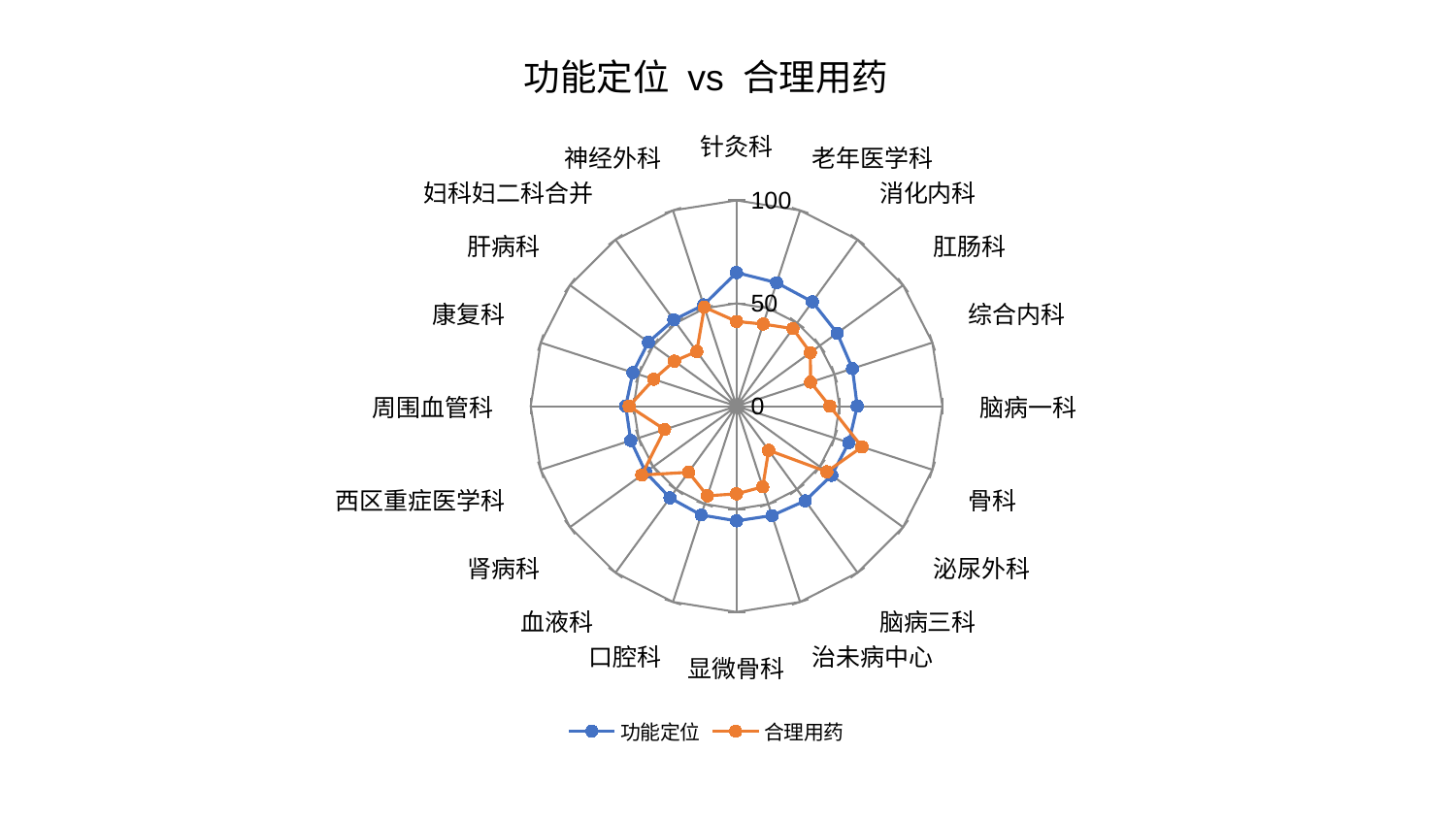

### Chart: 功能定位 vs 合理用药

| Category | 功能定位 | 合理用药 |
|---|---|---|
| 针灸科 | 64.90349573040584 | 41.1648532050841 |
| 老年医学科 | 63.08875986866262 | 41.96479223260112 |
| 消化内科 | 62.688655338586535 | 46.57525170680728 |
| 肛肠科 | 60.41752204953606 | 44.332300454355156 |
| 综合内科 | 59.19155032864072 | 37.816674144208385 |
| 脑病一科 | 58.605554659133354 | 45.33612128291908 |
| 骨科 | 57.32039556003155 | 64.07319058363942 |
| 泌尿外科 | 57.14860495067569 | 54.2063913461148 |
| 脑病三科 | 56.8032245192732 | 26.530406002096214 |
| 治未病中心 | 55.860591693268944 | 41.215992324376245 |
| 显微骨科 | 55.73022898942876 | 42.613206354234435 |
| 口腔科 | 55.60428773212158 | 45.808892110059254 |
| 血液科 | 55.04926215388669 | 39.67739495299803 |
| 肾病科 | 54.60887441626183 | 56.93433999250233 |
| 西区重症医学科 | 54.04603675498027 | 36.73449522677675 |
| 周围血管科 | 53.83321688639399 | 52.211127348415275 |
| 康复科 | 52.96322866544945 | 42.316391494254596 |
| 肝病科 | 52.92770625868785 | 37.279741622868094 |
| 妇科妇二科合并 | 51.88932134224251 | 32.89268613743828 |
| 神经外科 | 51.74696241901464 | 50.60228320446401 |
38